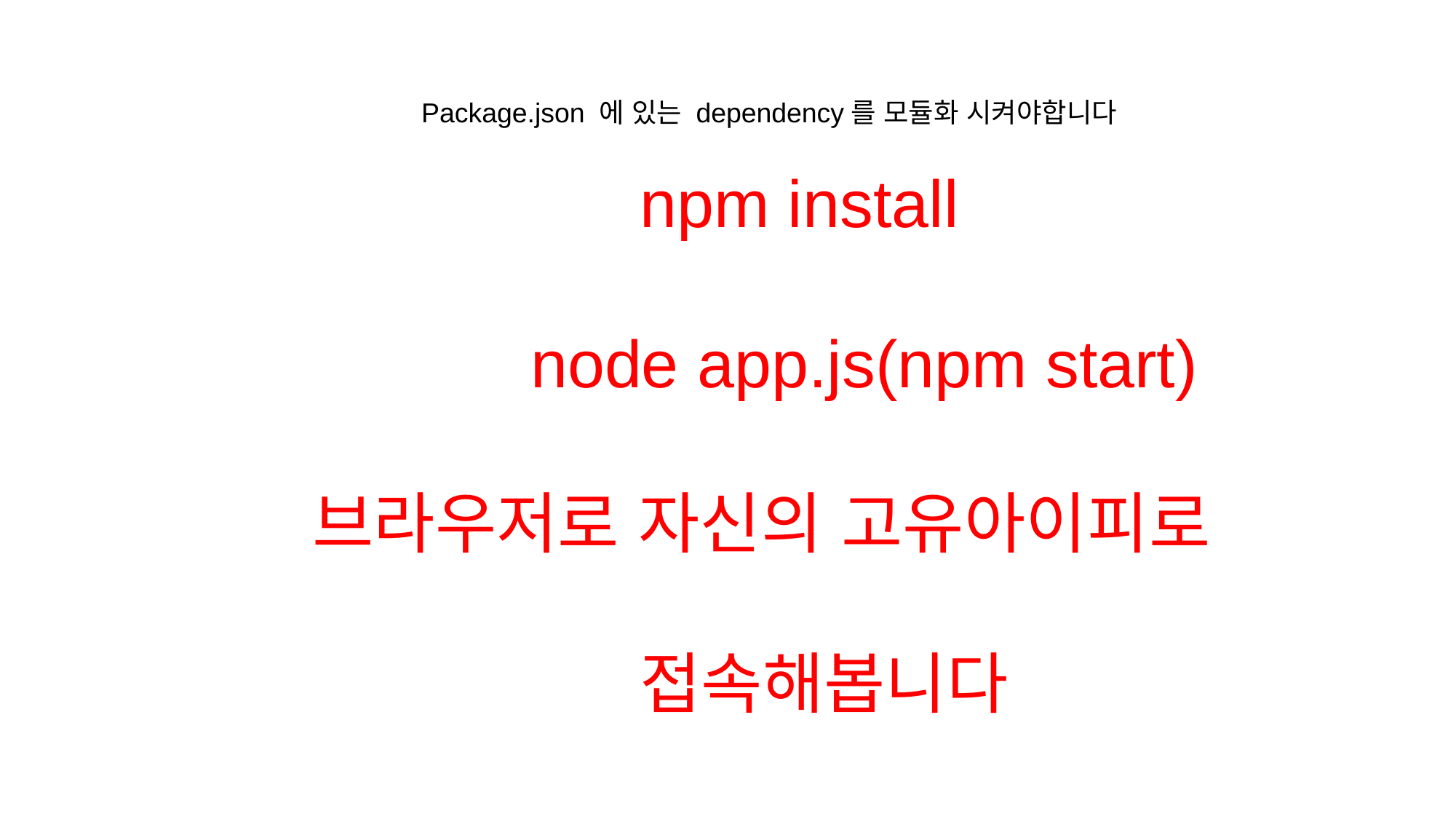

Package.json 에 있는 dependency를 모듈화 시켜야합니다

		  	npm install

		node app.js(npm start)

브라우저로 자신의 고유아이피로

			접속해봅니다